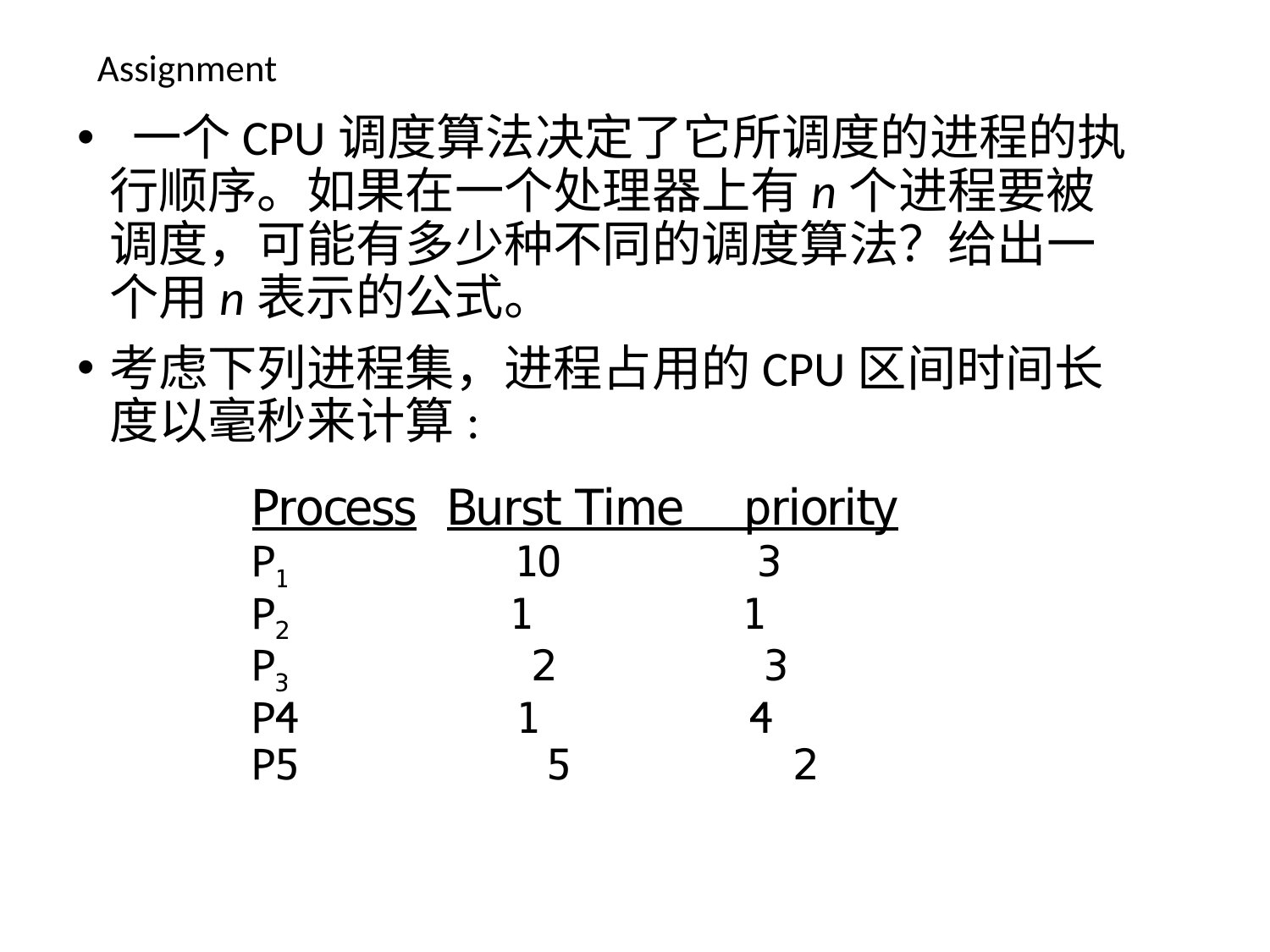

# Assignment
 一个CPU调度算法决定了它所调度的进程的执行顺序。如果在一个处理器上有n个进程要被调度，可能有多少种不同的调度算法？给出一个用n表示的公式。
考虑下列进程集，进程占用的CPU区间时间长度以毫秒来计算:
Process	  Burst Time    priority
P1	                       10               3
P2                            	 1                1
P3	                          2                3
P4                            1                4
P5                   5                 2